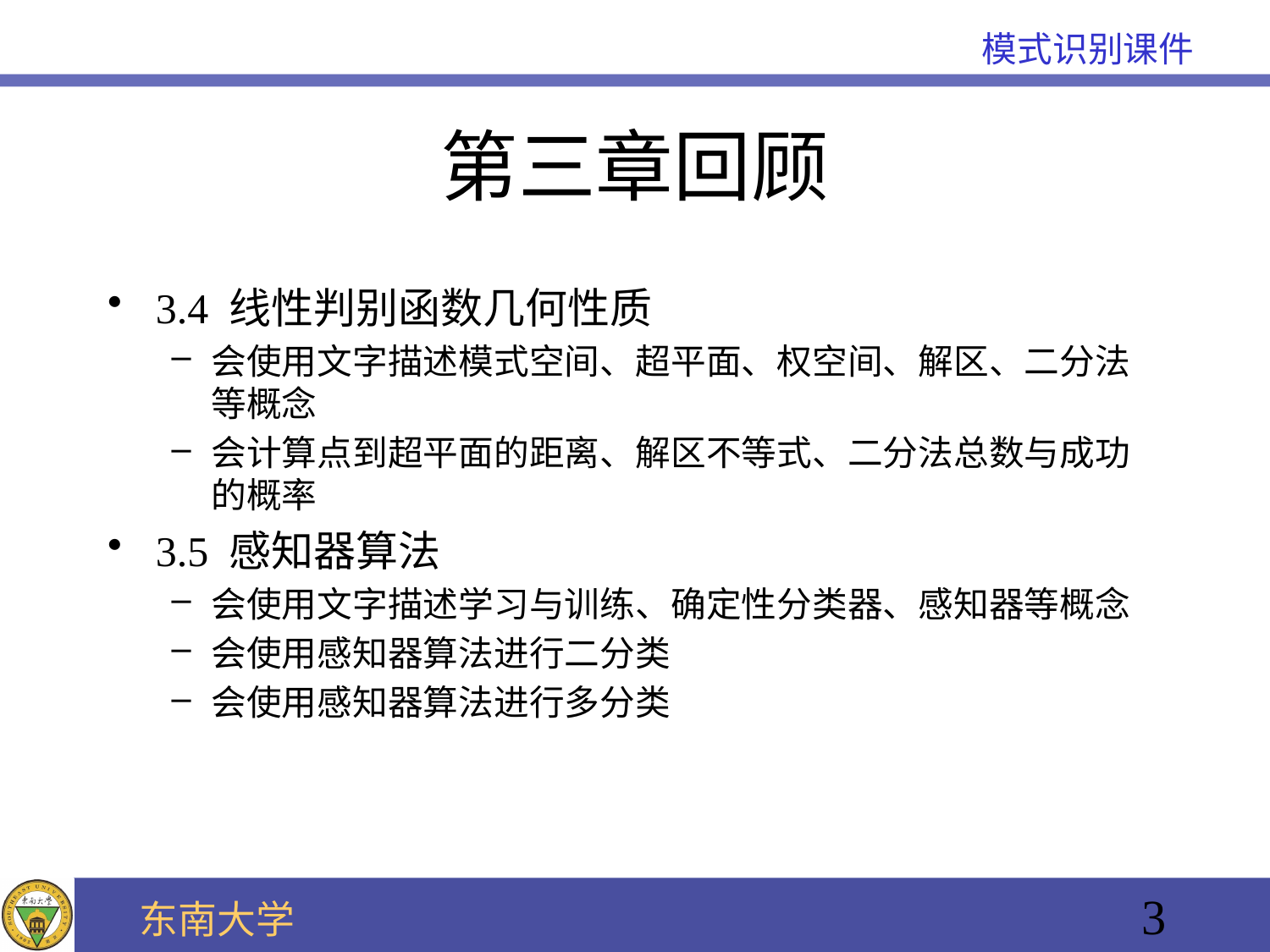

# 第三章回顾
3.4 线性判别函数几何性质
会使用文字描述模式空间、超平面、权空间、解区、二分法等概念
会计算点到超平面的距离、解区不等式、二分法总数与成功的概率
3.5 感知器算法
会使用文字描述学习与训练、确定性分类器、感知器等概念
会使用感知器算法进行二分类
会使用感知器算法进行多分类
3